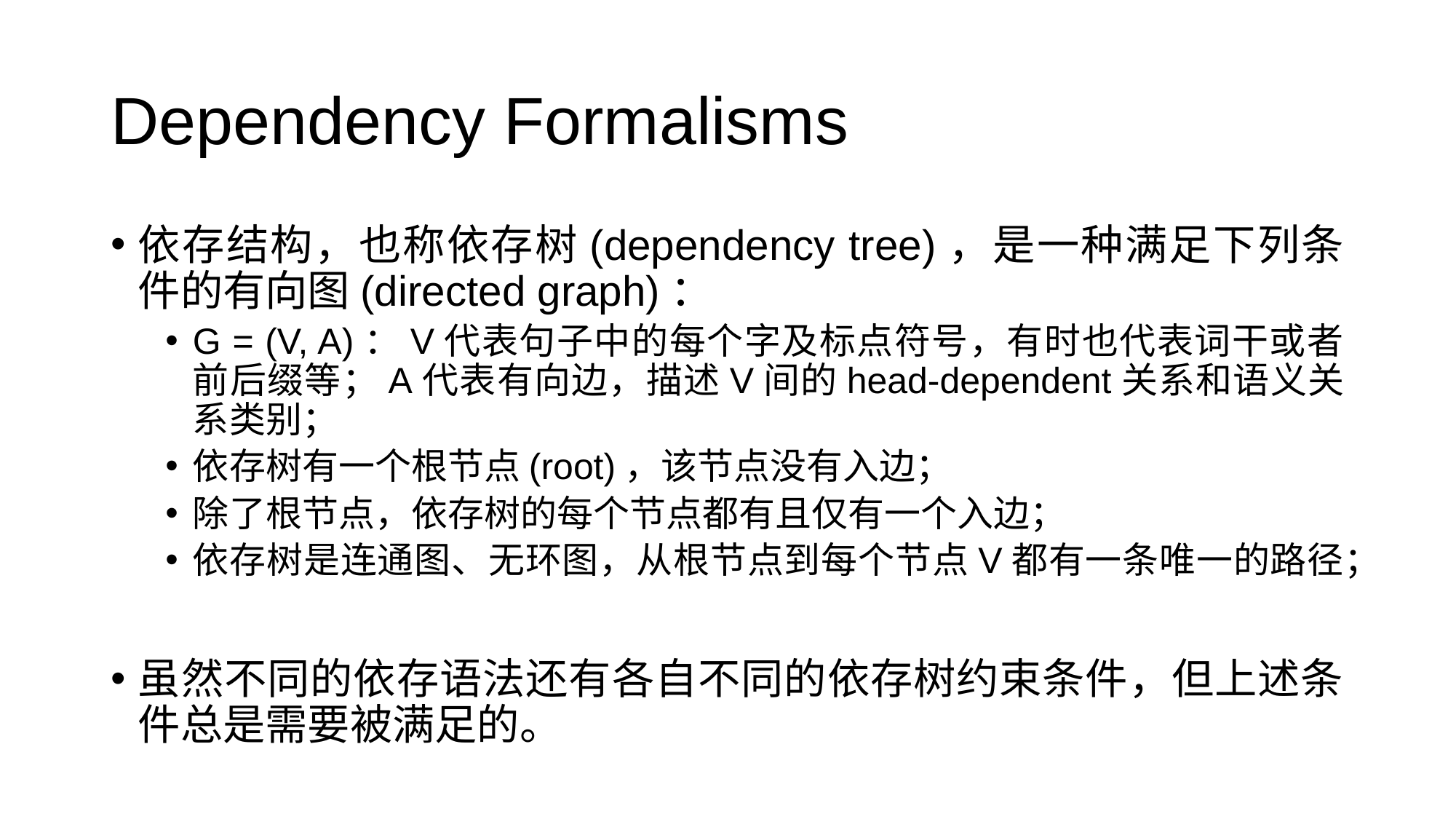

# Dependency Formalisms
依存结构，也称依存树(dependency tree)，是一种满足下列条件的有向图(directed graph)：
G = (V, A)：V代表句子中的每个字及标点符号，有时也代表词干或者前后缀等；A代表有向边，描述V间的head-dependent关系和语义关系类别；
依存树有一个根节点(root)，该节点没有入边；
除了根节点，依存树的每个节点都有且仅有一个入边；
依存树是连通图、无环图，从根节点到每个节点V都有一条唯一的路径；

虽然不同的依存语法还有各自不同的依存树约束条件，但上述条件总是需要被满足的。